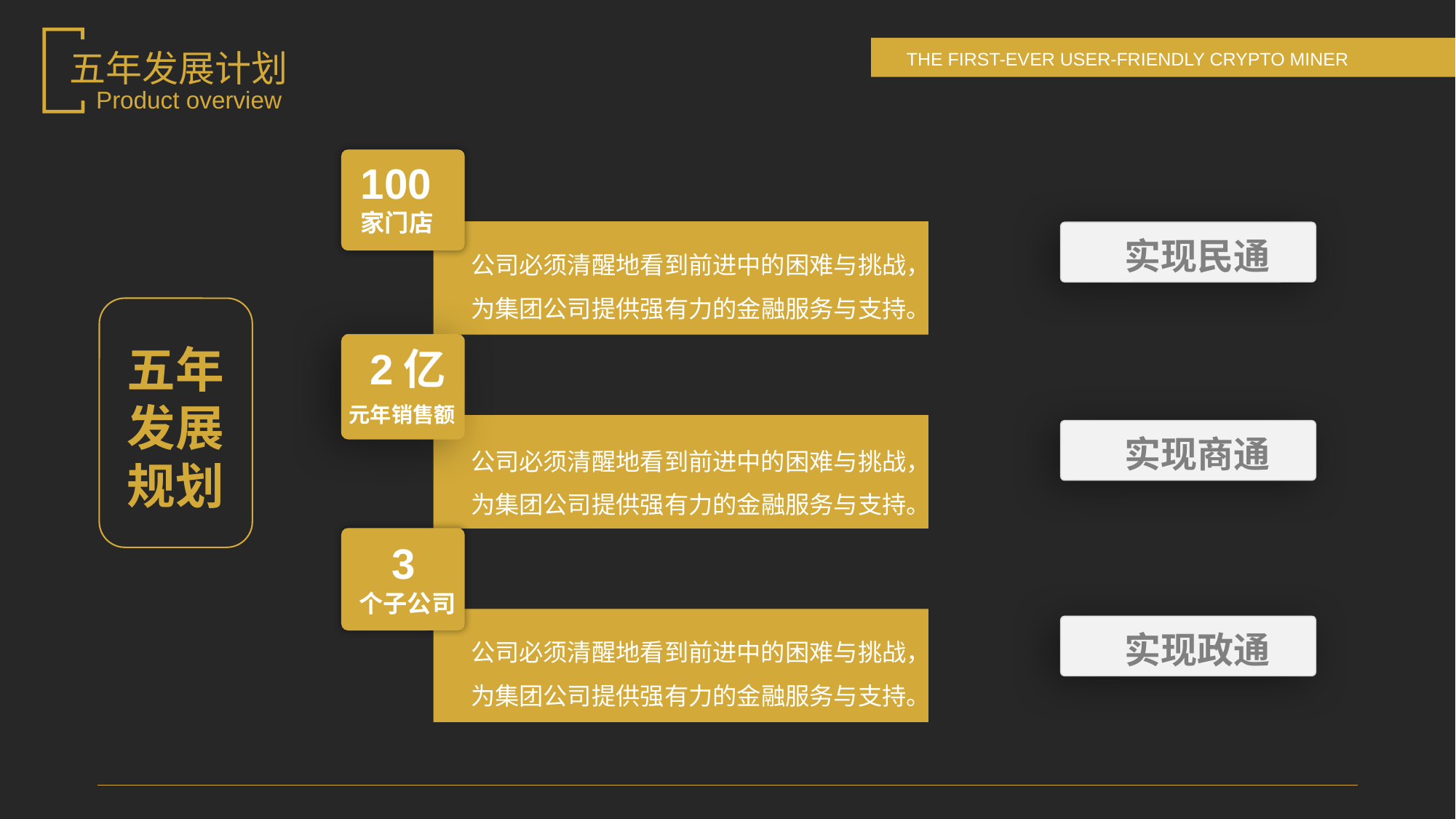

五年发展计划
Product overview

100
家门店

实现民通
公司必须清醒地看到前进中的困难与挑战，为集团公司提供强有力的金融服务与支持。

五年
发展规划

2亿
元年销售额

实现商通
公司必须清醒地看到前进中的困难与挑战，为集团公司提供强有力的金融服务与支持。

3
个子公司

公司必须清醒地看到前进中的困难与挑战，为集团公司提供强有力的金融服务与支持。

实现政通